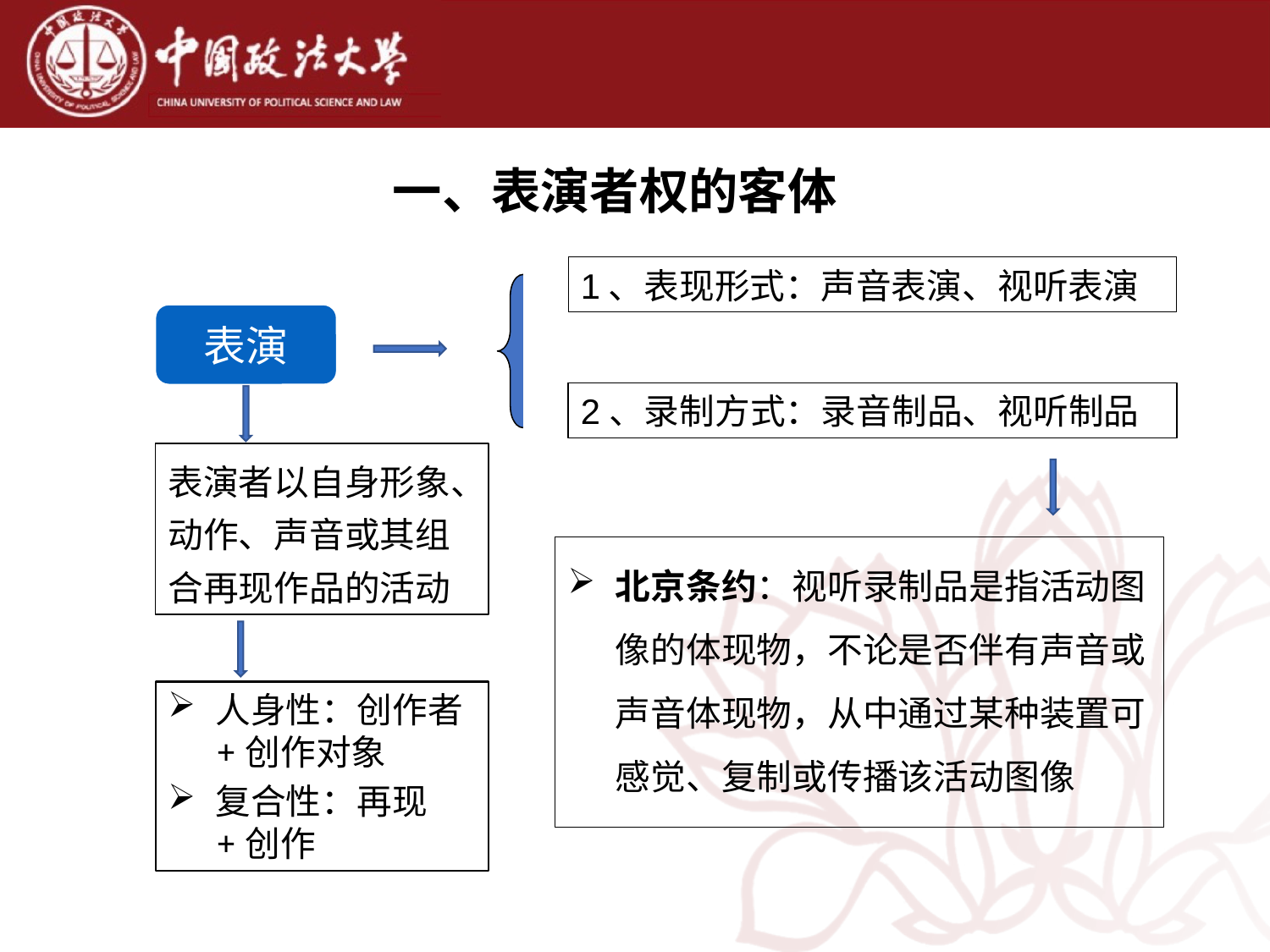

一、表演者权的客体
1、表现形式：声音表演、视听表演

表演

2、录制方式：录音制品、视听制品

表演者以自身形象、动作、声音或其组合再现作品的活动

北京条约：视听录制品是指活动图像的体现物，不论是否伴有声音或声音体现物，从中通过某种装置可感觉、复制或传播该活动图像

人身性：创作者+创作对象
复合性：再现+创作